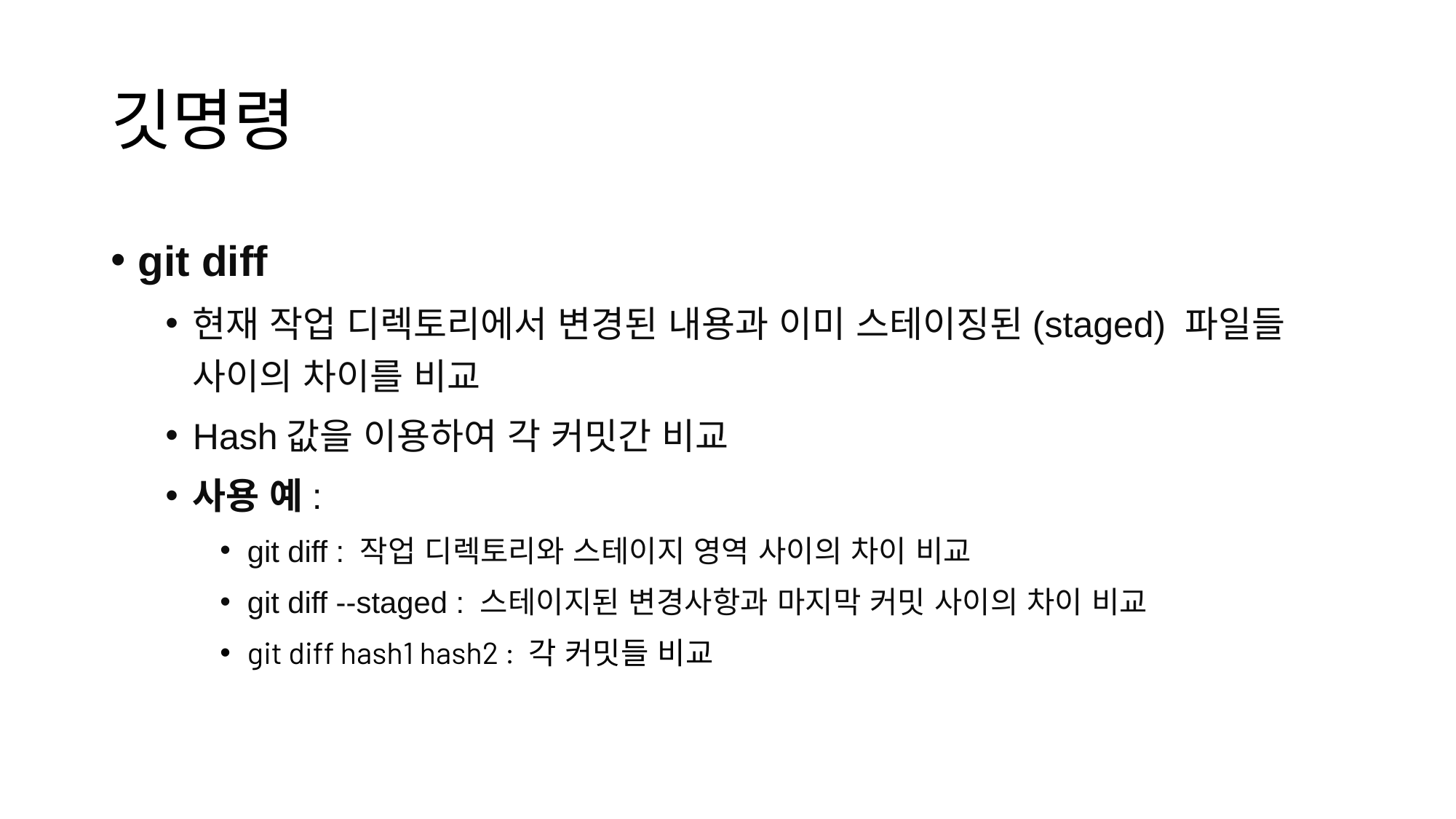

# 깃명령
git diff
현재 작업 디렉토리에서 변경된 내용과 이미 스테이징된(staged) 파일들 사이의 차이를 비교
Hash값을 이용하여 각 커밋간 비교
사용 예:
git diff : 작업 디렉토리와 스테이지 영역 사이의 차이 비교
git diff --staged : 스테이지된 변경사항과 마지막 커밋 사이의 차이 비교
git diff hash1 hash2 : 각 커밋들 비교